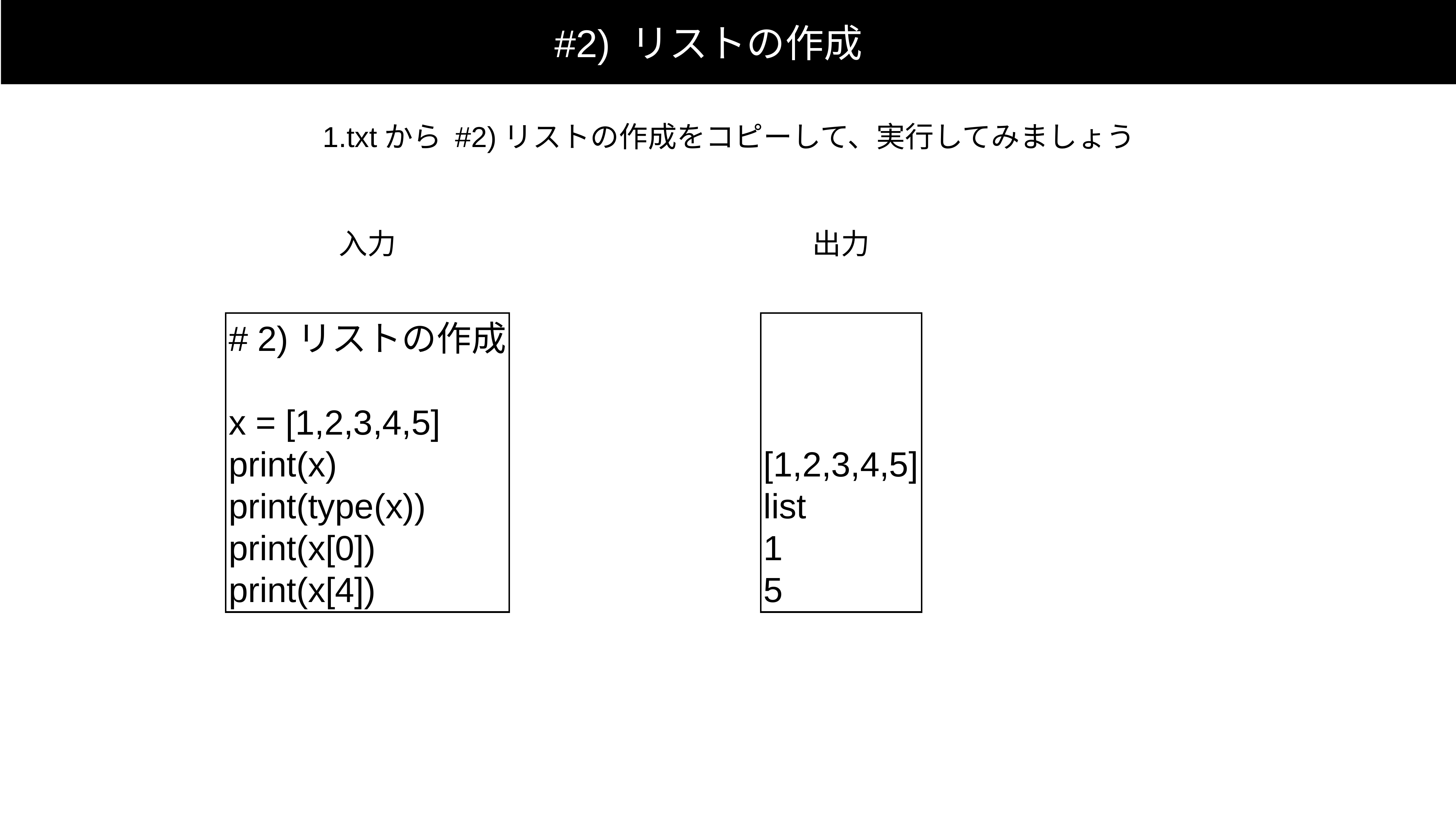

#2) リストの作成
1.txtから #2)リストの作成をコピーして、実行してみましょう
入力
出力
# 2)リストの作成

x = [1,2,3,4,5]
print(x)
print(type(x))
print(x[0])
print(x[4])

[1,2,3,4,5]
list
1
5